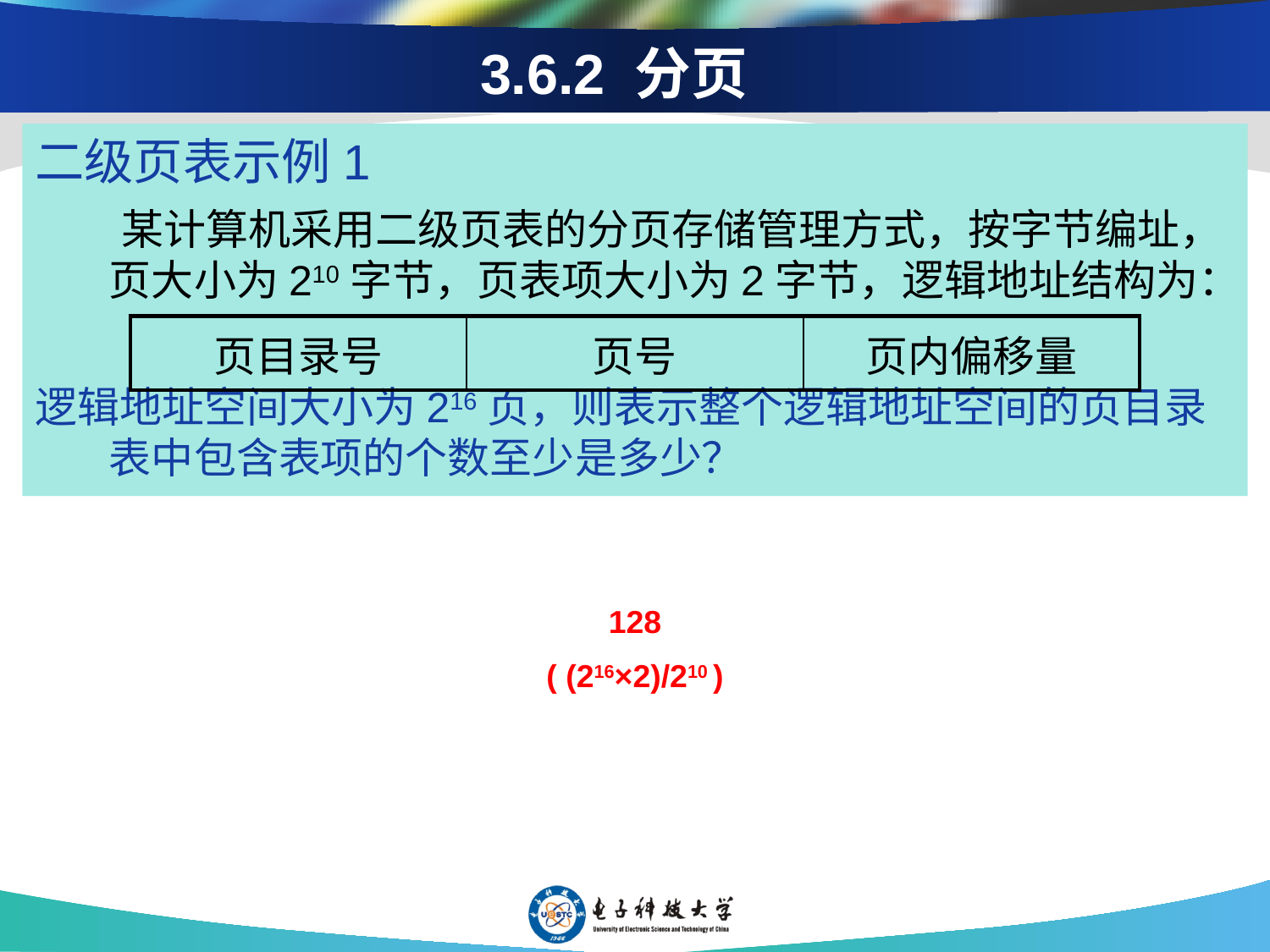

3.6.2 分页
二级页表示例1
        某计算机采用二级页表的分页存储管理方式，按字节编址，页大小为210字节，页表项大小为2字节，逻辑地址结构为：

逻辑地址空间大小为216页，则表示整个逻辑地址空间的页目录表中包含表项的个数至少是多少？

| 页目录号 | 页号 | 页内偏移量 |
| --- | --- | --- |
128
( (216×2)/210 )